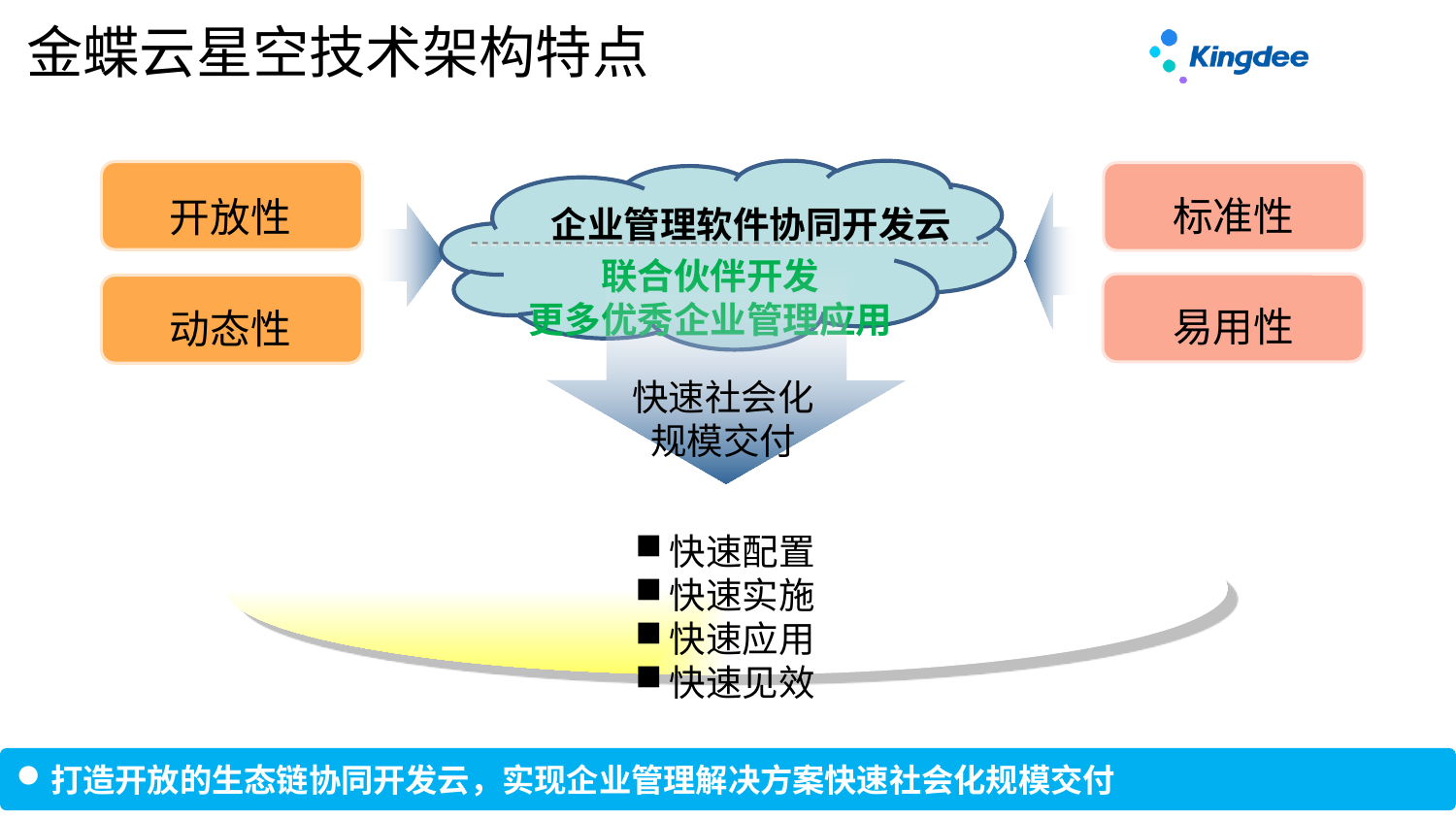

金蝶云星空技术架构特点

开放性

企业管理软件协同开发云
联合伙伴开发
更多优秀企业管理应用

标准性

快速社会化
规模交付

易用性

动态性

快速配置
快速实施
快速应用
快速见效
打造开放的生态链协同开发云，实现企业管理解决方案快速社会化规模交付